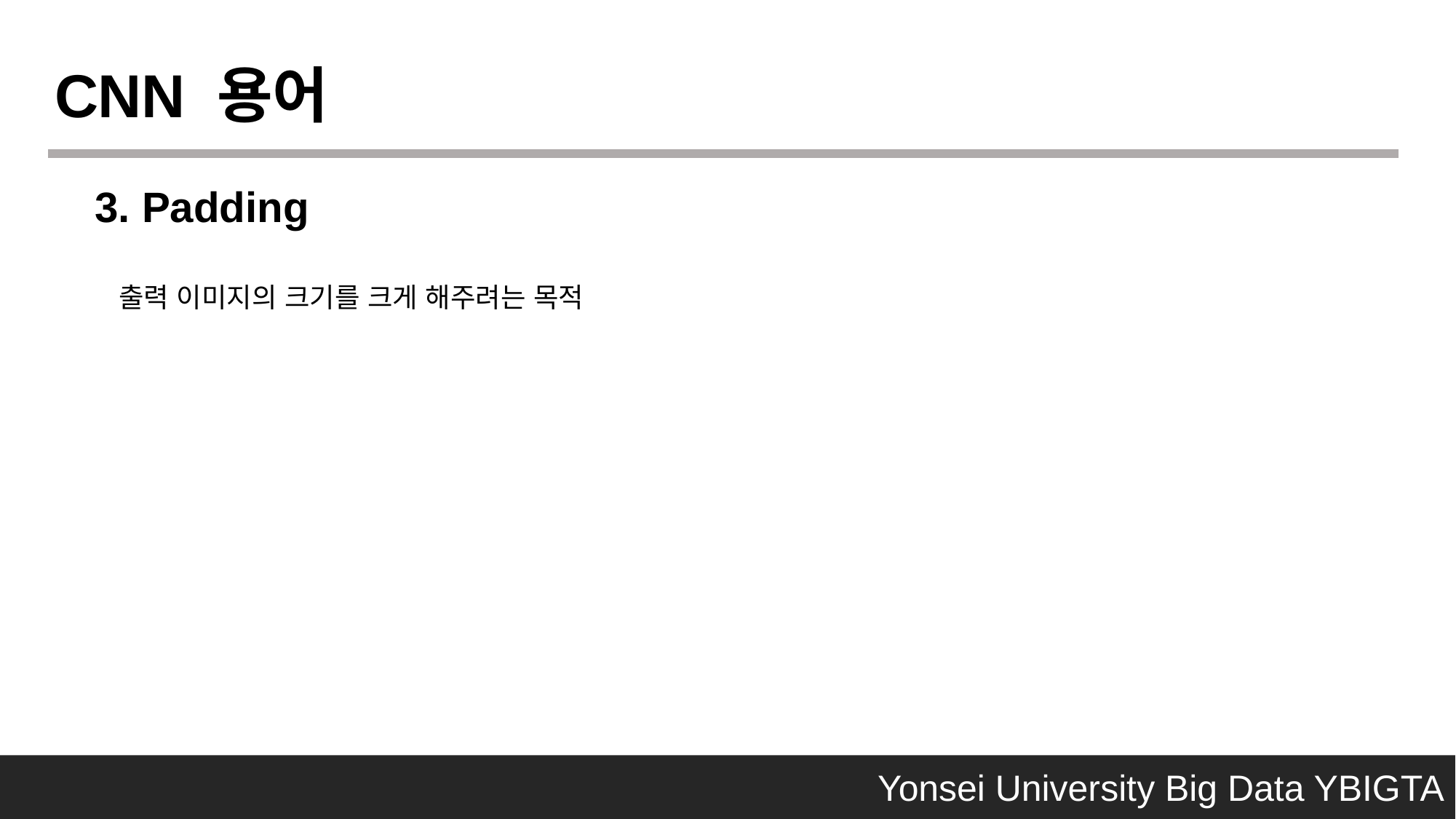

CNN 용어
3. Padding
출력 이미지의 크기를 크게 해주려는 목적

 Yonsei University Big Data YBIGTA